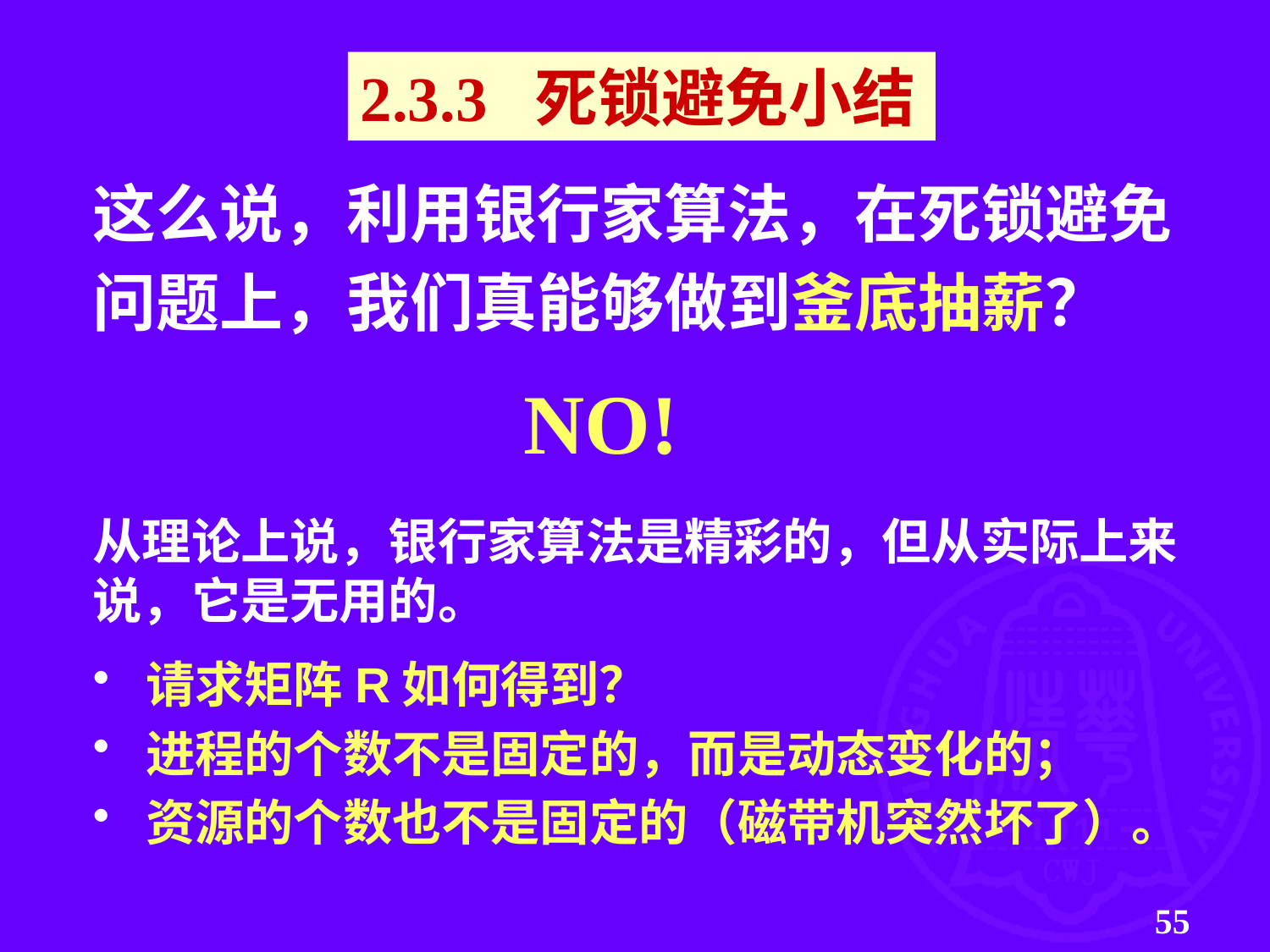

2.3.3  死锁避免小结
这么说，利用银行家算法，在死锁避免
问题上，我们真能够做到釜底抽薪？
NO!
从理论上说，银行家算法是精彩的，但从实际上来
说，它是无用的。
 请求矩阵R如何得到？
 进程的个数不是固定的，而是动态变化的；
 资源的个数也不是固定的（磁带机突然坏了）。